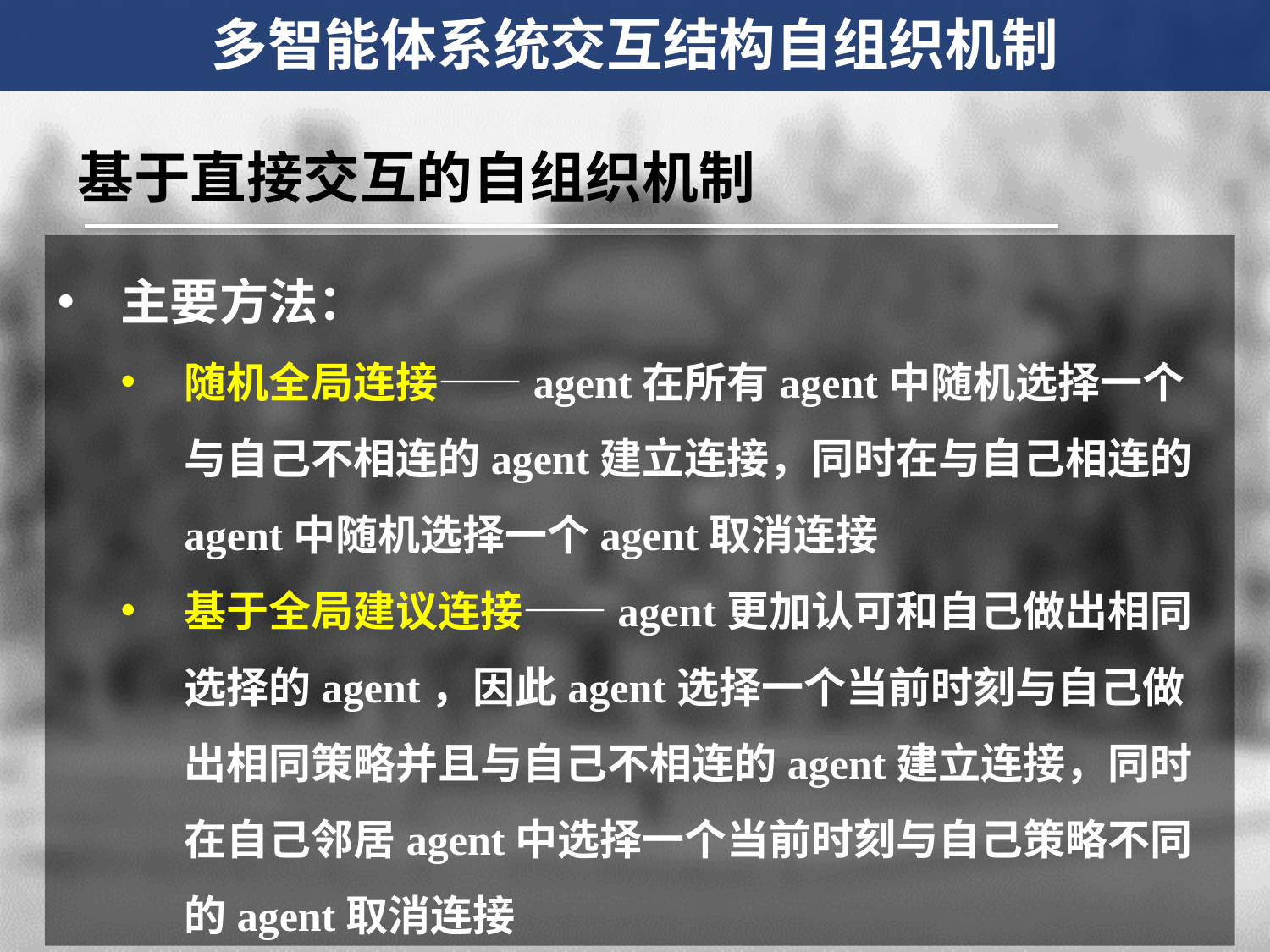

多智能体系统交互结构自组织机制
基于直接交互的自组织机制
主要方法：
随机全局连接——agent在所有agent中随机选择一个与自己不相连的agent建立连接，同时在与自己相连的agent中随机选择一个agent取消连接
基于全局建议连接——agent更加认可和自己做出相同选择的agent，因此agent选择一个当前时刻与自己做出相同策略并且与自己不相连的agent建立连接，同时在自己邻居agent中选择一个当前时刻与自己策略不同的agent取消连接